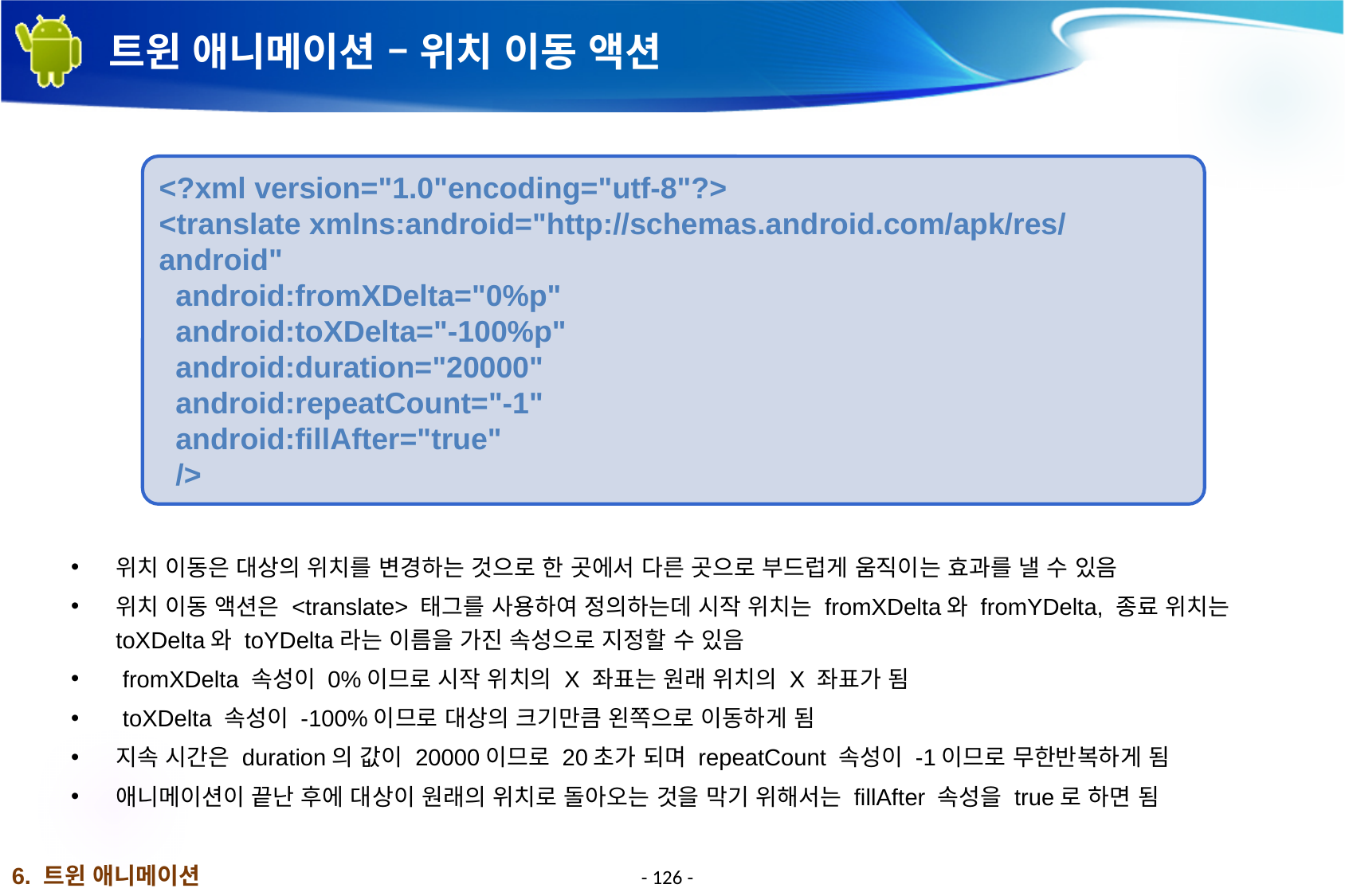

# 트윈 애니메이션 – 위치 이동 액션
<?xml version="1.0"encoding="utf-8"?>
<translate xmlns:android="http://schemas.android.com/apk/res/android"
  android:fromXDelta="0%p"
  android:toXDelta="-100%p"
  android:duration="20000"
  android:repeatCount="-1"
  android:fillAfter="true"
  />
위치 이동은 대상의 위치를 변경하는 것으로 한 곳에서 다른 곳으로 부드럽게 움직이는 효과를 낼 수 있음
위치 이동 액션은 <translate> 태그를 사용하여 정의하는데 시작 위치는 fromXDelta와 fromYDelta, 종료 위치는 toXDelta와 toYDelta라는 이름을 가진 속성으로 지정할 수 있음
 fromXDelta 속성이 0%이므로 시작 위치의 X 좌표는 원래 위치의 X 좌표가 됨
 toXDelta 속성이 -100%이므로 대상의 크기만큼 왼쪽으로 이동하게 됨
지속 시간은 duration의 값이 20000이므로 20초가 되며 repeatCount 속성이 -1이므로 무한반복하게 됨
애니메이션이 끝난 후에 대상이 원래의 위치로 돌아오는 것을 막기 위해서는 fillAfter 속성을 true로 하면 됨

6. 트윈 애니메이션